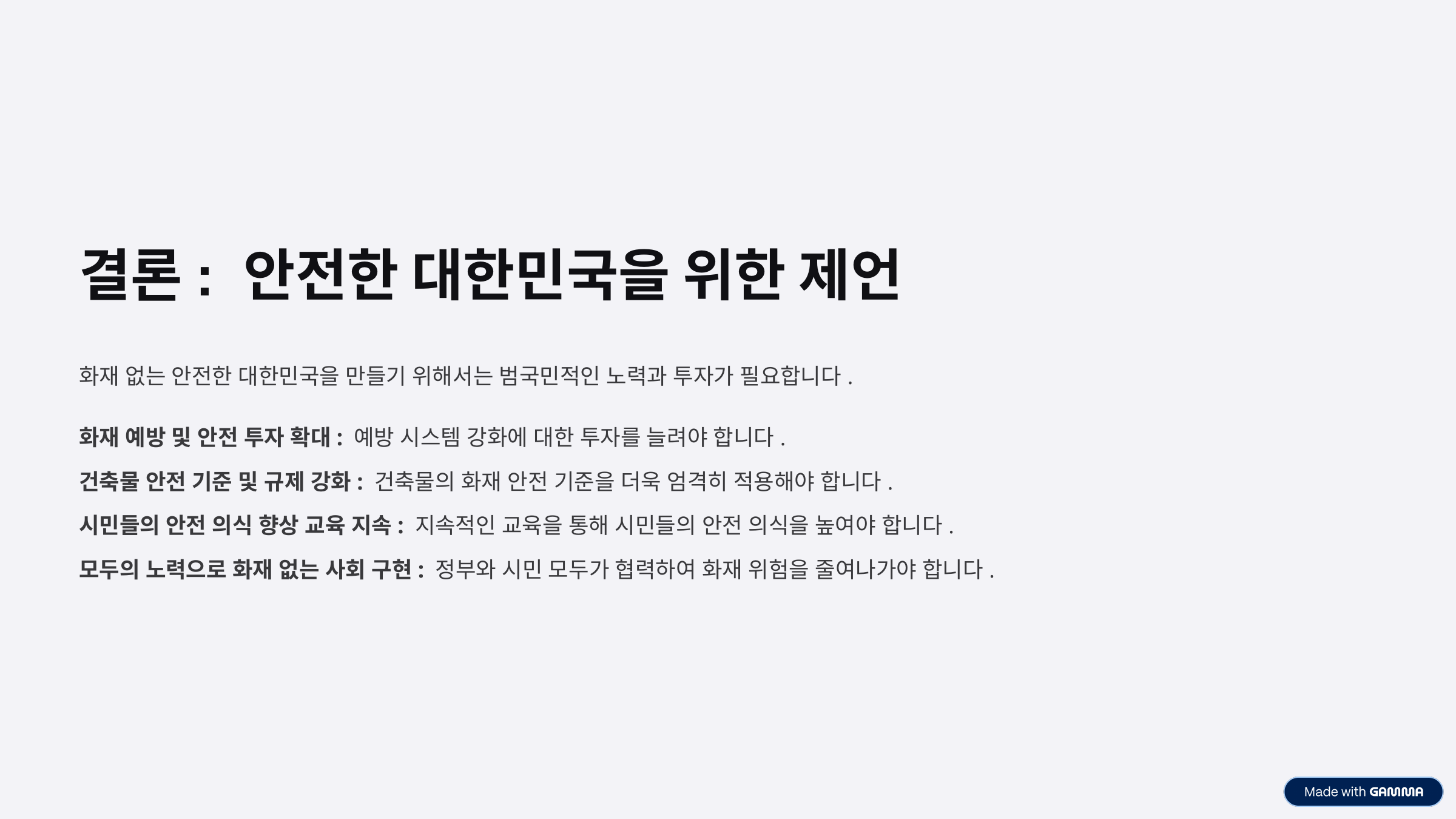

결론: 안전한 대한민국을 위한 제언
화재 없는 안전한 대한민국을 만들기 위해서는 범국민적인 노력과 투자가 필요합니다.
화재 예방 및 안전 투자 확대: 예방 시스템 강화에 대한 투자를 늘려야 합니다.
건축물 안전 기준 및 규제 강화: 건축물의 화재 안전 기준을 더욱 엄격히 적용해야 합니다.
시민들의 안전 의식 향상 교육 지속: 지속적인 교육을 통해 시민들의 안전 의식을 높여야 합니다.
모두의 노력으로 화재 없는 사회 구현: 정부와 시민 모두가 협력하여 화재 위험을 줄여나가야 합니다.